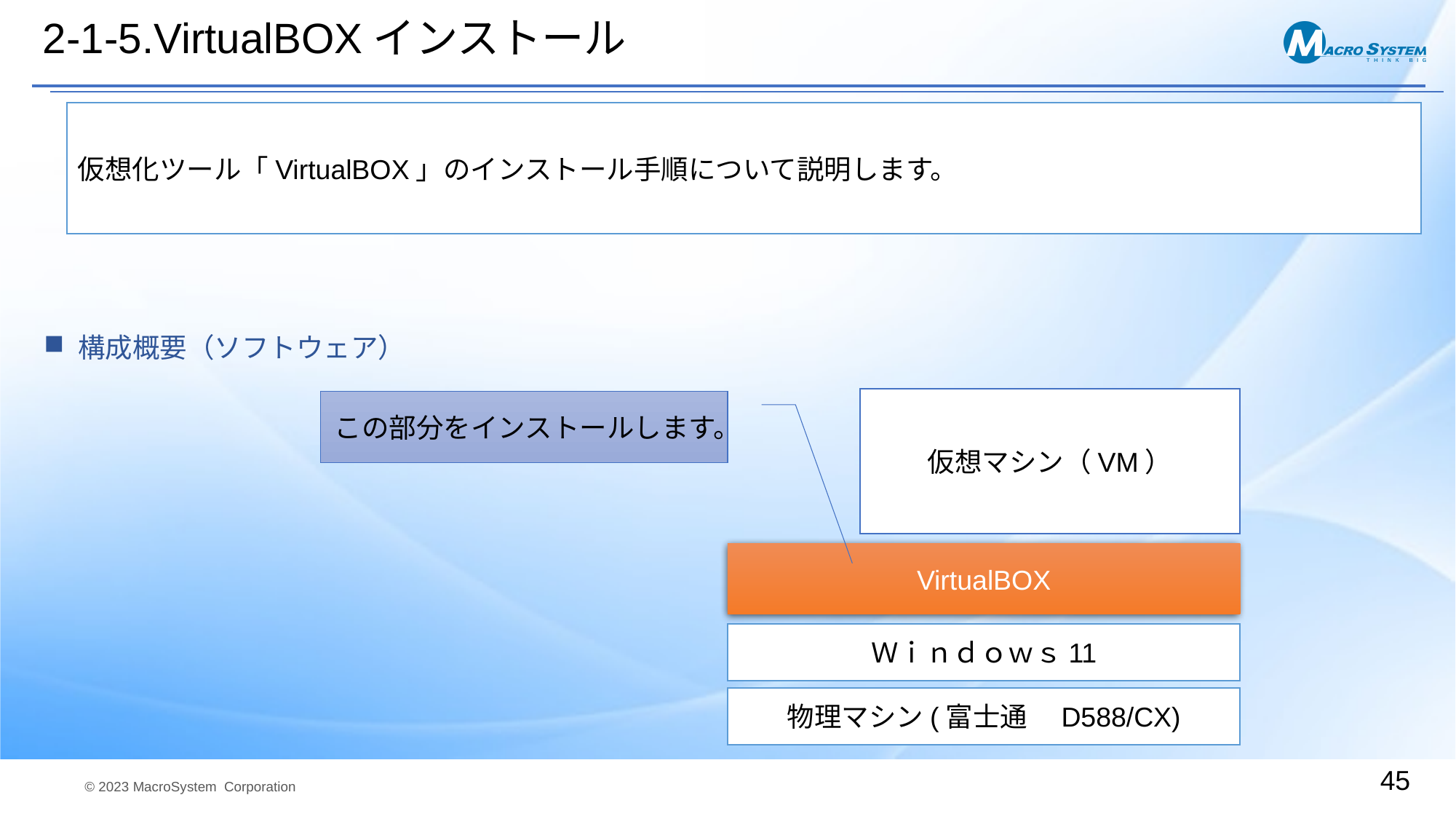

# 2-1-5.VirtualBOXインストール
仮想化ツール「VirtualBOX」のインストール手順について説明します。
構成概要（ソフトウェア）
仮想マシン（VM）
この部分をインストールします。
VirtualBOX
Ｗｉｎｄｏｗｓ11
物理マシン(富士通　D588/CX)